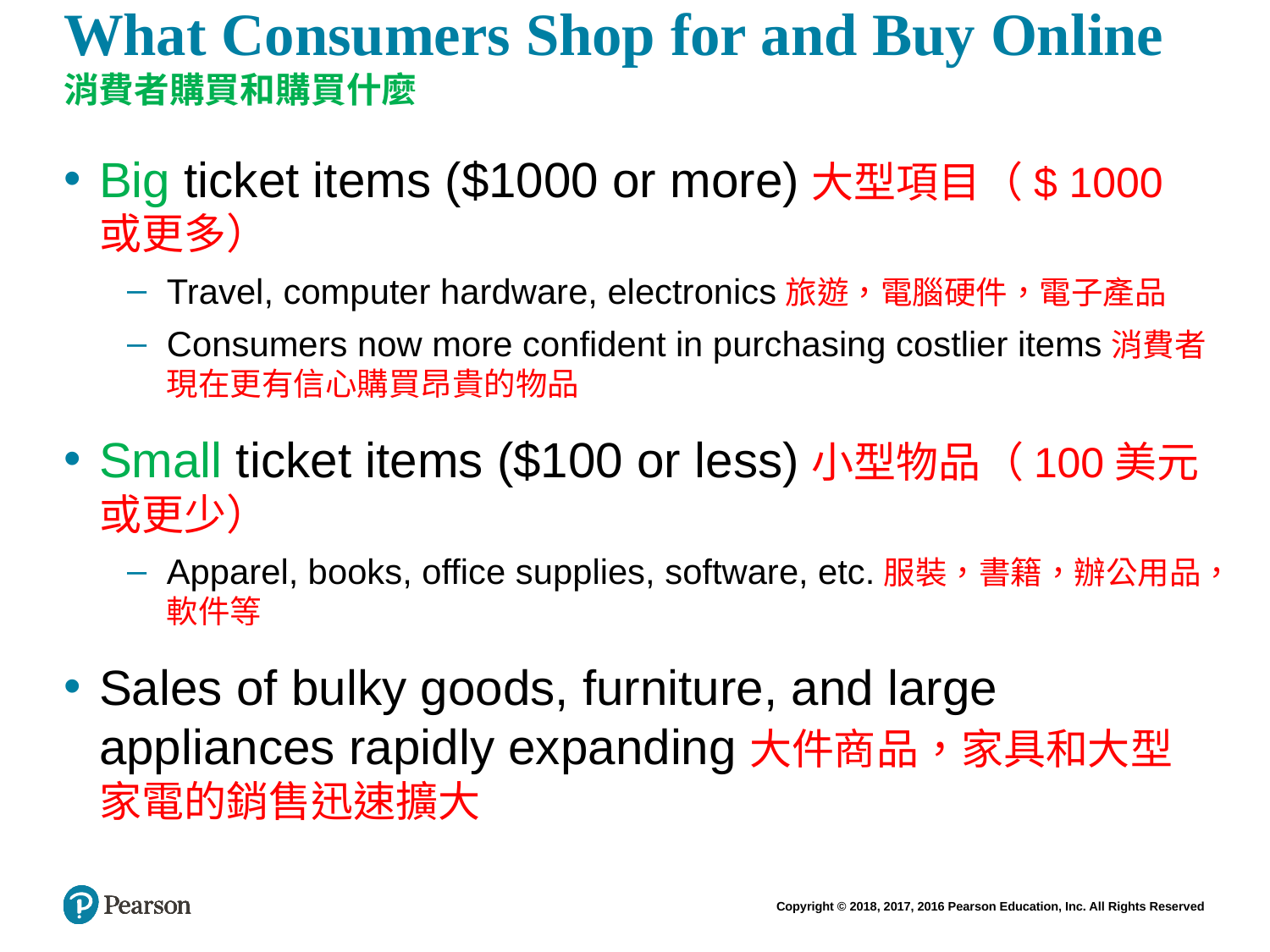

# What Consumers Shop for and Buy Online 消費者購買和購買什麼
Big ticket items ($1000 or more)大型項目（$ 1000或更多）
Travel, computer hardware, electronics旅遊，電腦硬件，電子產品
Consumers now more confident in purchasing costlier items消費者現在更有信心購買昂貴的物品
Small ticket items ($100 or less)小型物品（100美元或更少）
Apparel, books, office supplies, software, etc.服裝，書籍，辦公用品，軟件等
Sales of bulky goods, furniture, and large appliances rapidly expanding大件商品，家具和大型家電的銷售迅速擴大